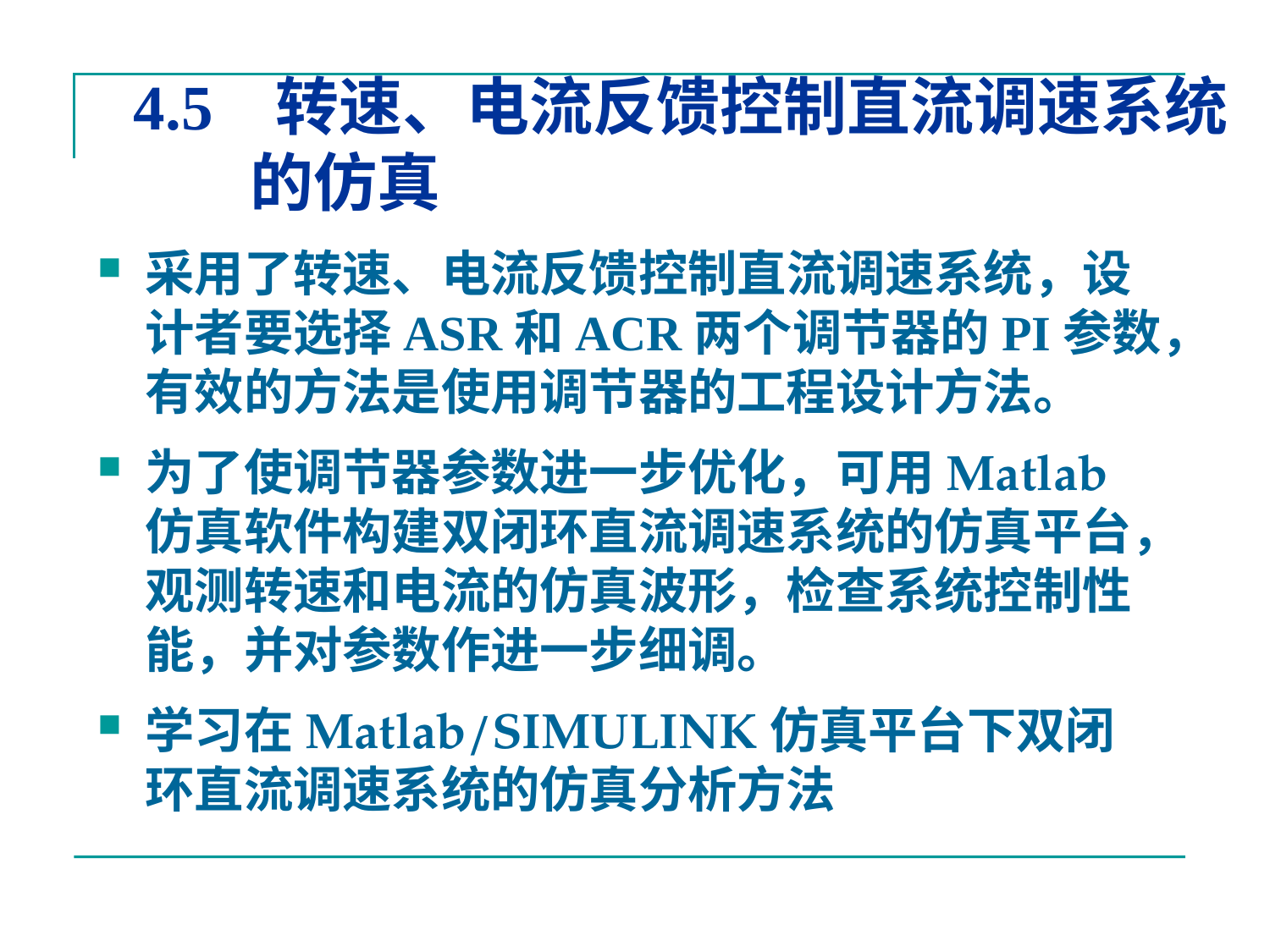

# 4.5   转速、电流反馈控制直流调速系统的仿真
采用了转速、电流反馈控制直流调速系统，设计者要选择ASR和ACR两个调节器的PI参数，有效的方法是使用调节器的工程设计方法。
为了使调节器参数进一步优化，可用Matlab仿真软件构建双闭环直流调速系统的仿真平台，观测转速和电流的仿真波形，检查系统控制性能，并对参数作进一步细调。
学习在Matlab/SIMULINK仿真平台下双闭环直流调速系统的仿真分析方法